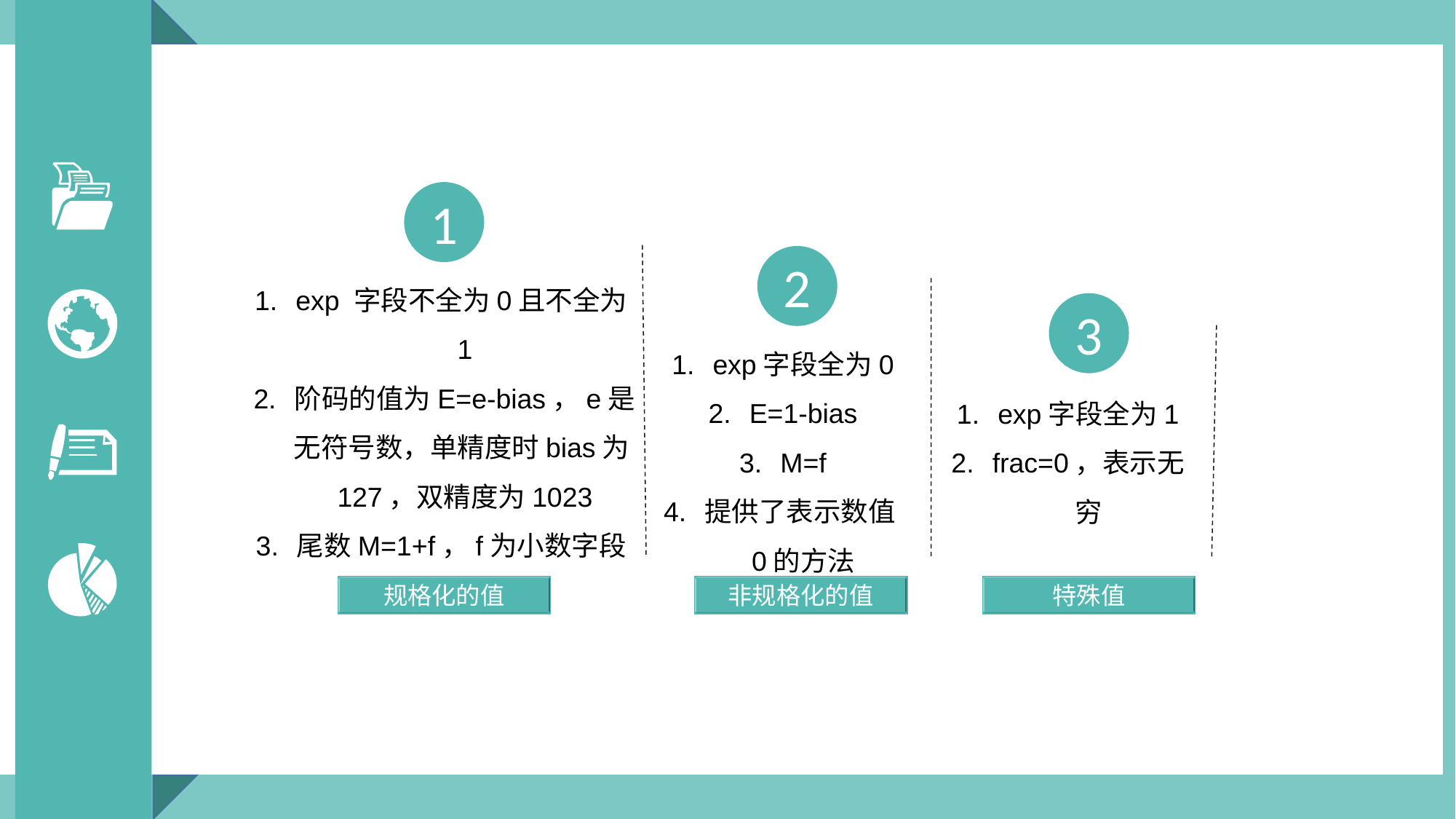

1

2
exp 字段不全为0且不全为1
阶码的值为E=e-bias，e是无符号数，单精度时bias为127，双精度为1023
尾数M=1+f，f为小数字段frac的小数值

3
exp字段全为0
E=1-bias
M=f
提供了表示数值0的方法
exp字段全为1
frac=0，表示无穷

规格化的值
非规格化的值
特殊值